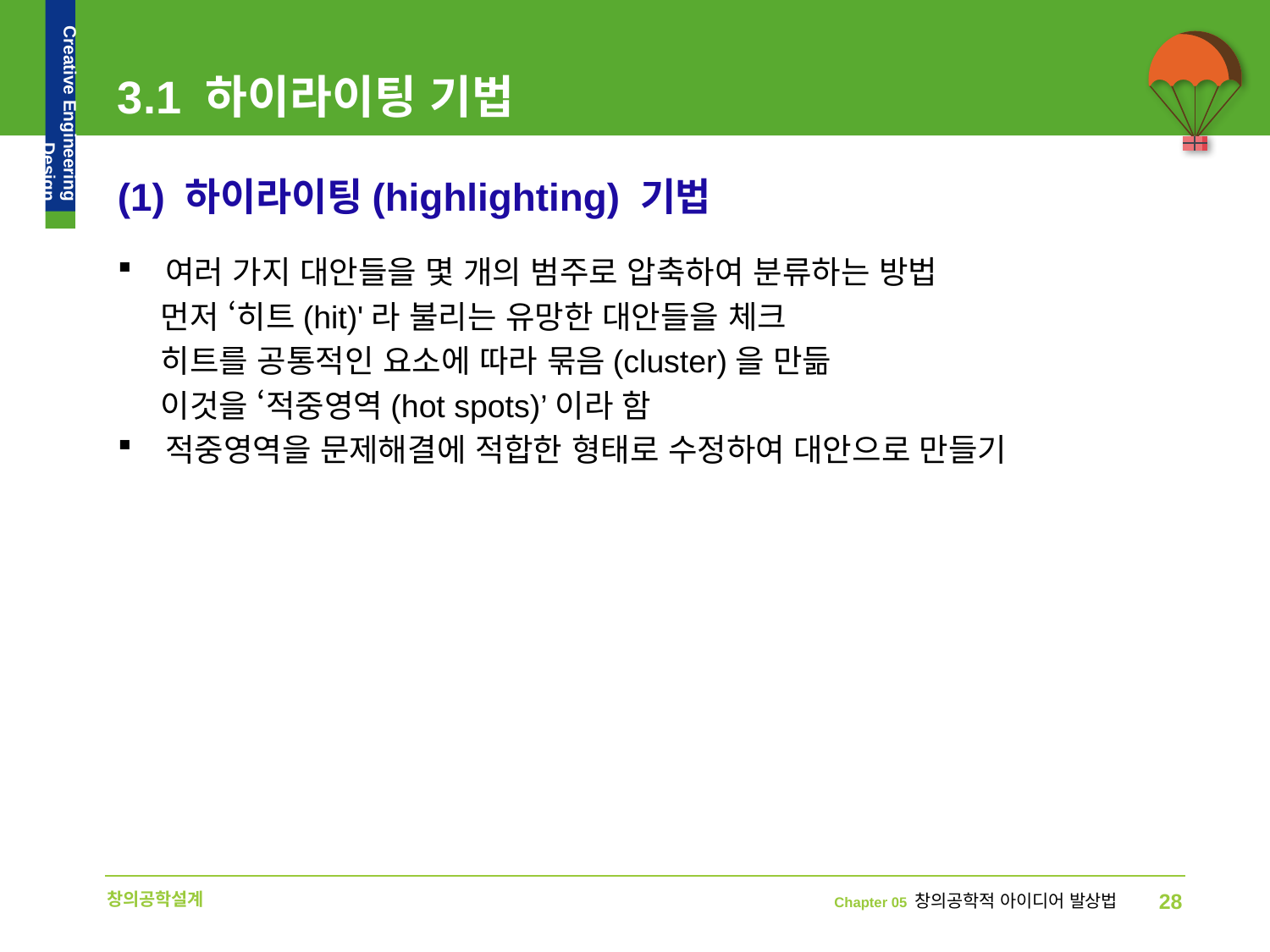

# 3.1 하이라이팅 기법
(1) 하이라이팅(highlighting) 기법
여러 가지 대안들을 몇 개의 범주로 압축하여 분류하는 방법
    먼저 ‘히트(hit)'라 불리는 유망한 대안들을 체크
    히트를 공통적인 요소에 따라 묶음(cluster)을 만듦
    이것을 ‘적중영역(hot spots)’이라 함
적중영역을 문제해결에 적합한 형태로 수정하여 대안으로 만들기